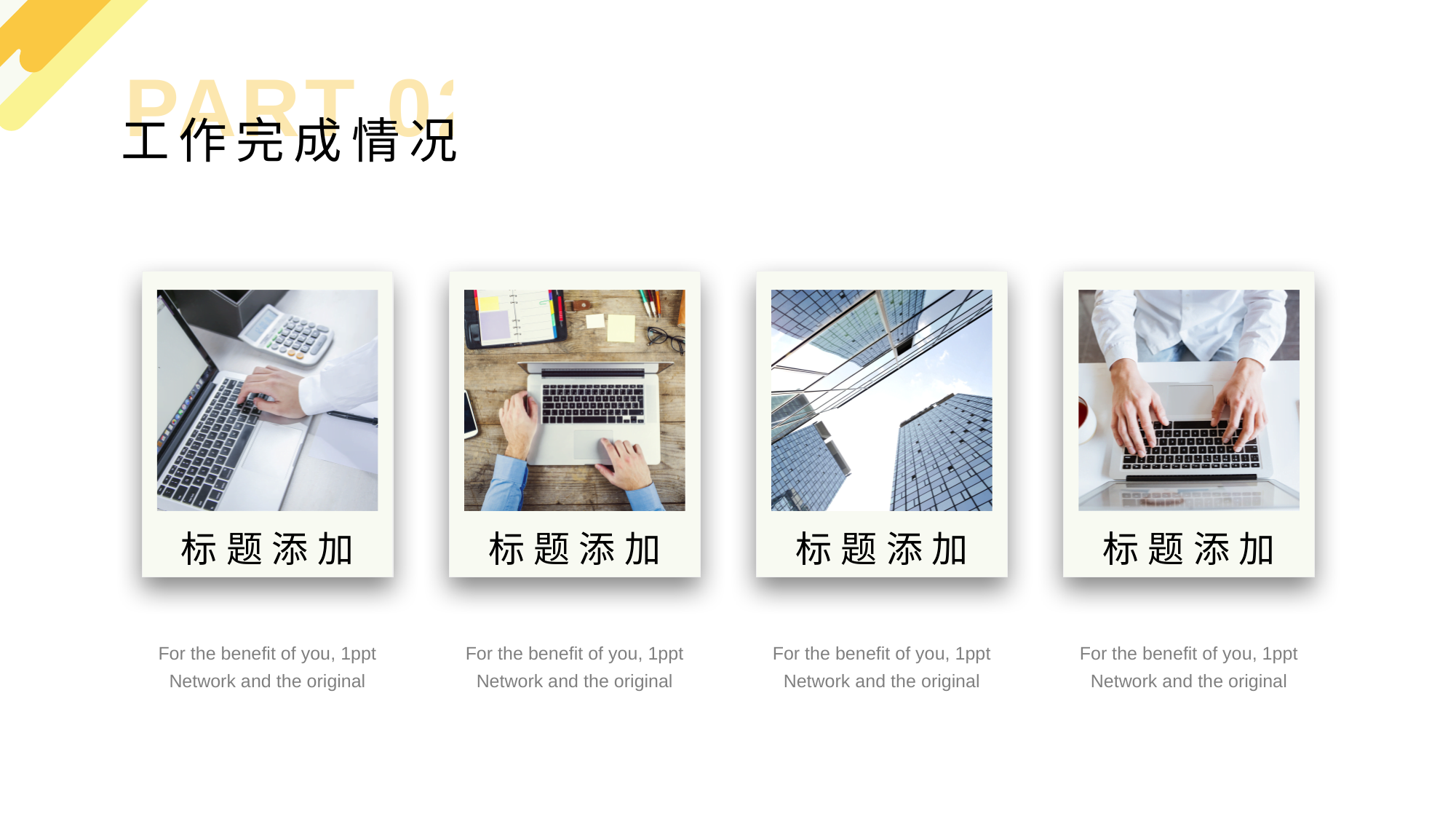

PART 02
工作完成情况

标题添加

标题添加

标题添加

标题添加
For the benefit of you, 1ppt Network and the original
For the benefit of you, 1ppt Network and the original
For the benefit of you, 1ppt Network and the original
For the benefit of you, 1ppt Network and the original